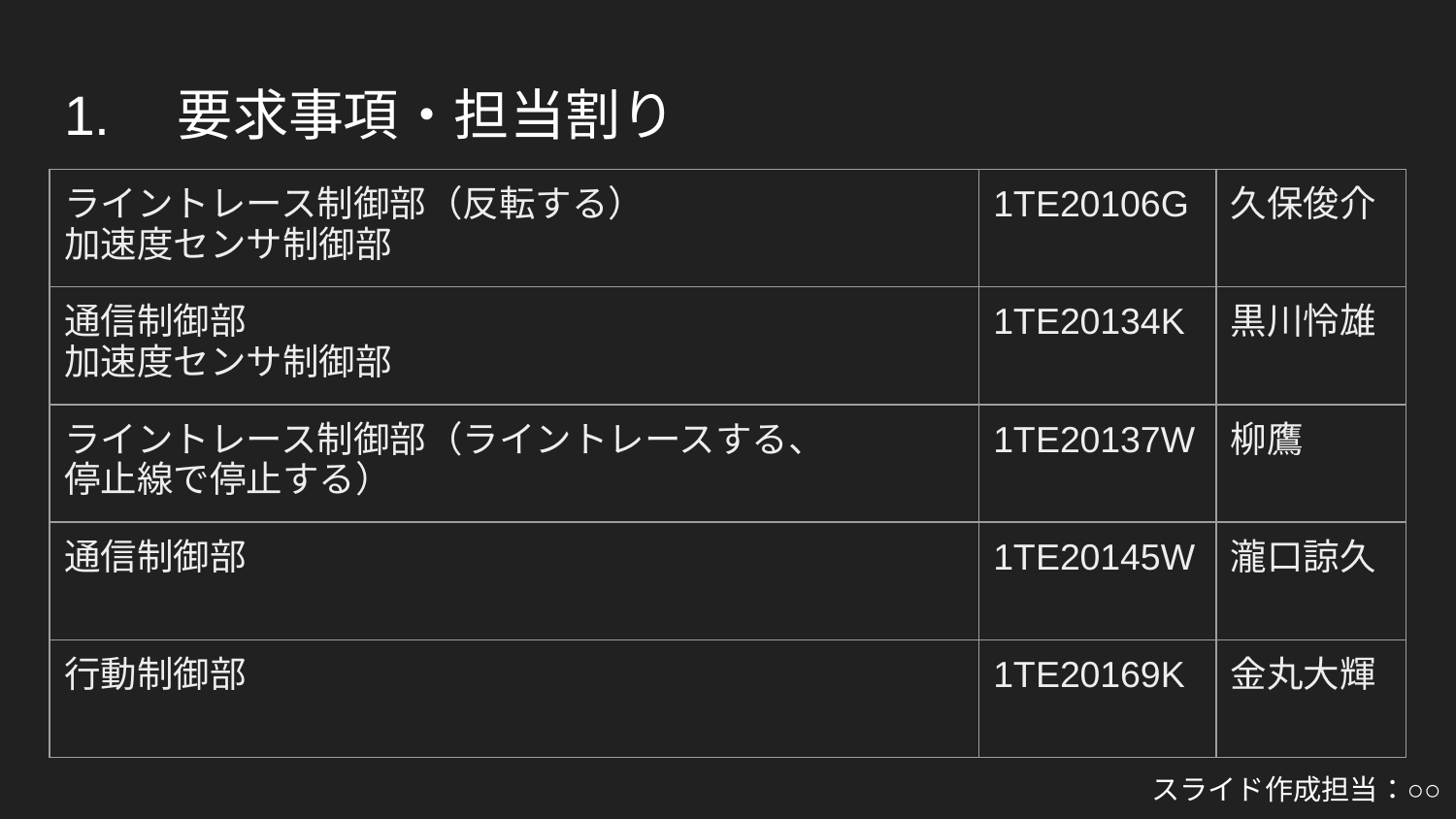

# 1.　要求事項・担当割り
| ライントレース制御部（反転する） 加速度センサ制御部 | 1TE20106G | 久保俊介 |
| --- | --- | --- |
| 通信制御部 加速度センサ制御部 | 1TE20134K | 黒川怜雄 |
| ライントレース制御部（ライントレースする、 停止線で停止する） | 1TE20137W | 柳鷹 |
| 通信制御部 | 1TE20145W | 瀧口諒久 |
| 行動制御部 | 1TE20169K | 金丸大輝 |
スライド作成担当：○○